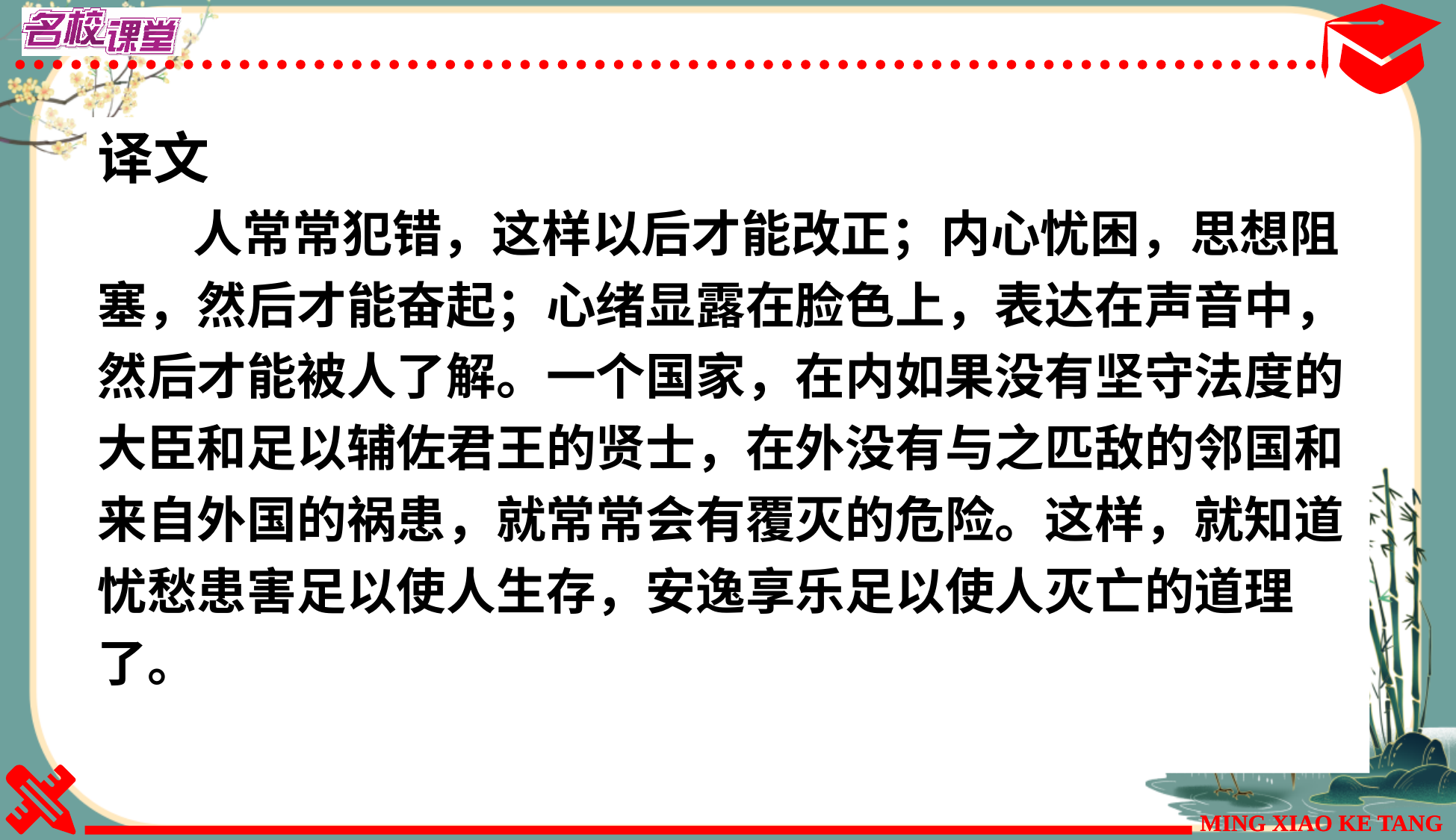

译文
　    人常常犯错，这样以后才能改正；内心忧困，思想阻塞，然后才能奋起；心绪显露在脸色上，表达在声音中，然后才能被人了解。一个国家，在内如果没有坚守法度的大臣和足以辅佐君王的贤士，在外没有与之匹敌的邻国和来自外国的祸患，就常常会有覆灭的危险。这样，就知道忧愁患害足以使人生存，安逸享乐足以使人灭亡的道理了。